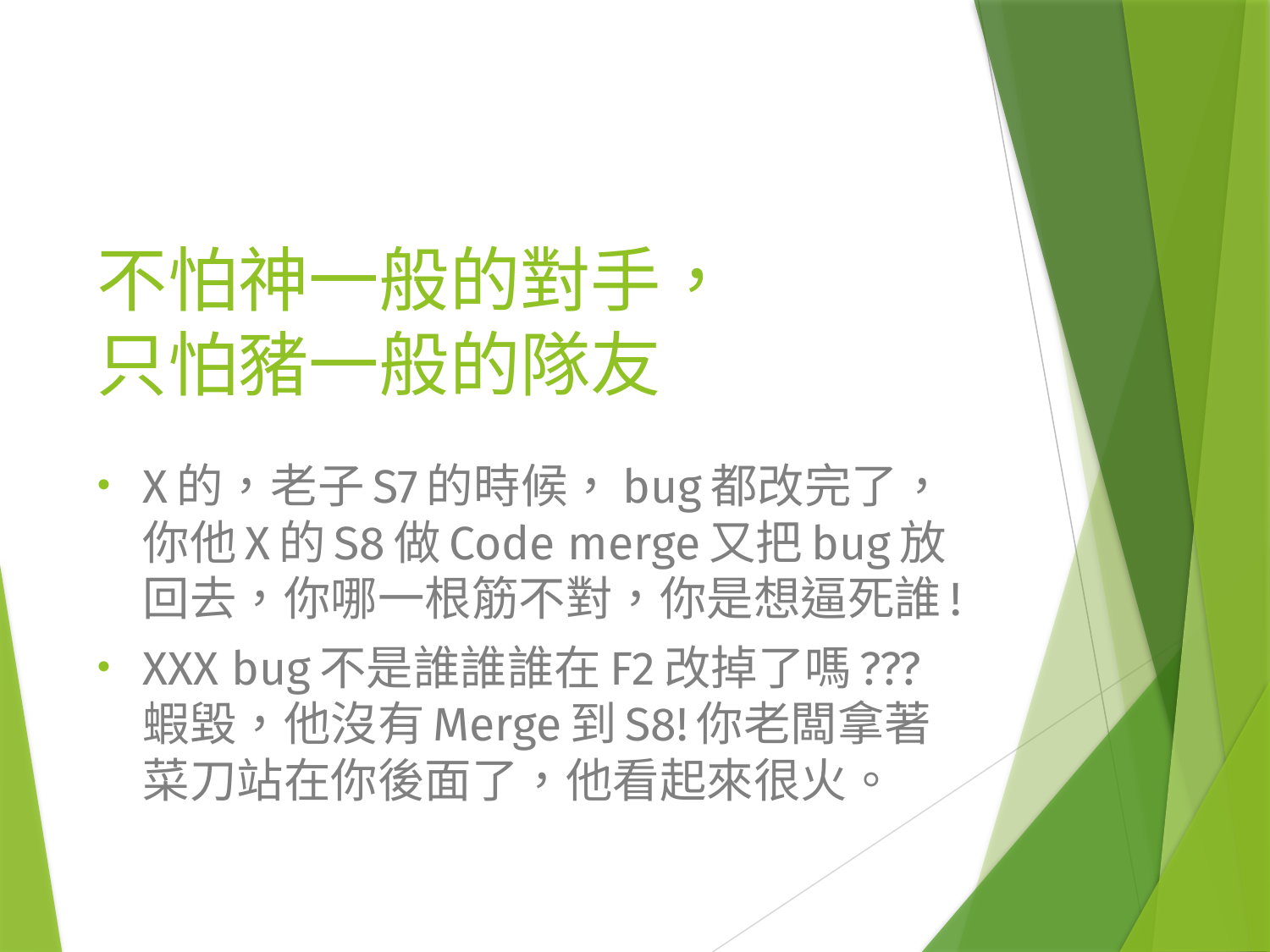

# 不怕神一般的對手， 只怕豬一般的隊友
X的，老子S7的時候，bug都改完了，你他X的S8做Code merge又把bug放回去，你哪一根筋不對，你是想逼死誰!
XXX bug不是誰誰誰在F2改掉了嗎???蝦毀，他沒有Merge到S8!你老闆拿著菜刀站在你後面了，他看起來很火。